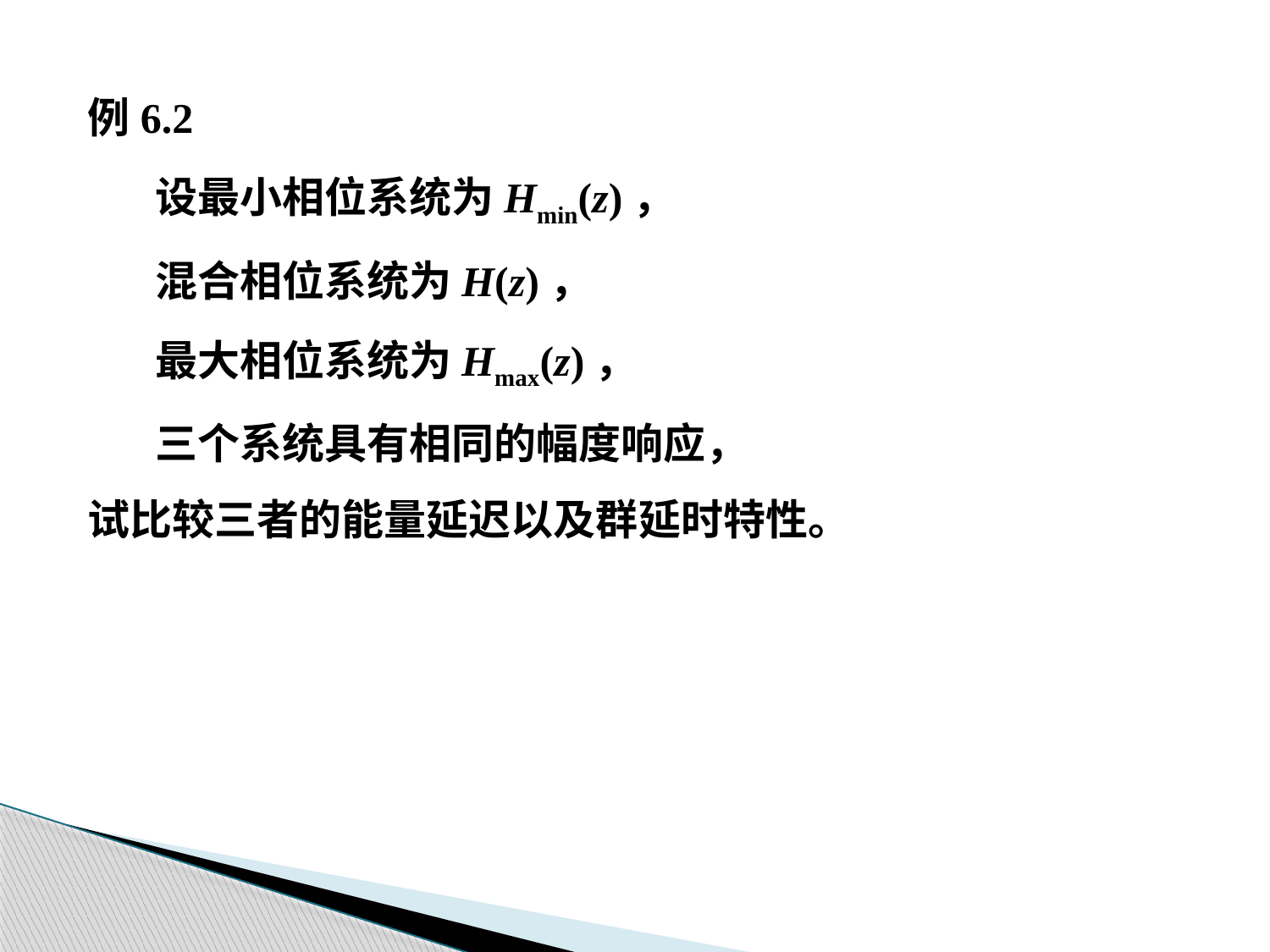

例6.2
      设最小相位系统为Hmin(z)，
      混合相位系统为H(z)，
      最大相位系统为Hmax(z)，
      三个系统具有相同的幅度响应，
试比较三者的能量延迟以及群延时特性。